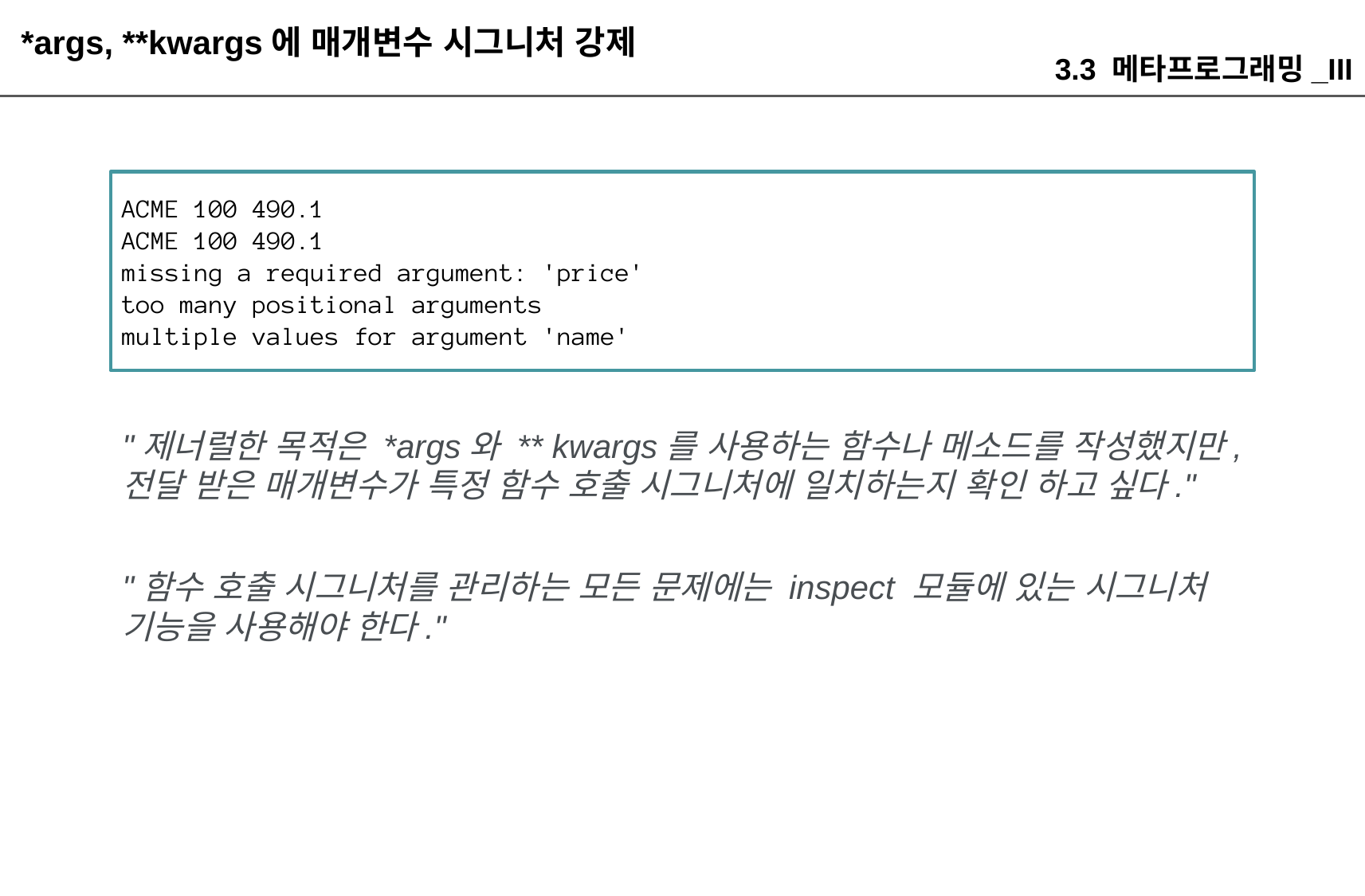

*args, **kwargs에 매개변수 시그니처 강제
3.3 메타프로그래밍_III
ACME 100 490.1
ACME 100 490.1
missing a required argument: 'price'
too many positional arguments
multiple values for argument 'name'
"제너럴한 목적은 *args와 ** kwargs를 사용하는 함수나 메소드를 작성했지만, 전달 받은 매개변수가 특정 함수 호출 시그니처에 일치하는지 확인 하고 싶다."
"함수 호출 시그니처를 관리하는 모든 문제에는 inspect 모듈에 있는 시그니처 기능을 사용해야 한다."